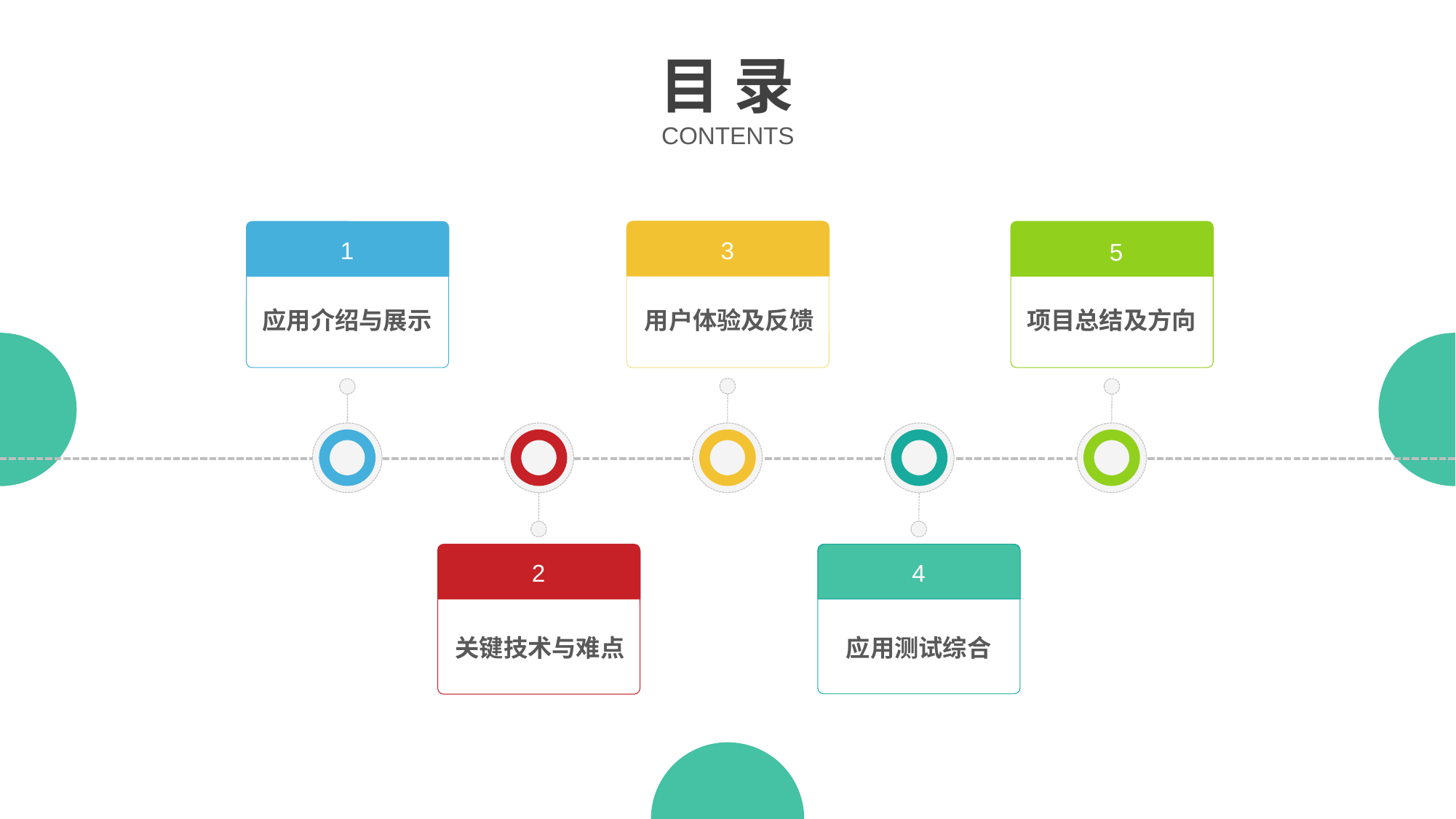

目 录
CONTENTS

3
用户体验及反馈

5
项目总结及方向

1
应用介绍与展示

4
应用测试综合

2
关键技术与难点